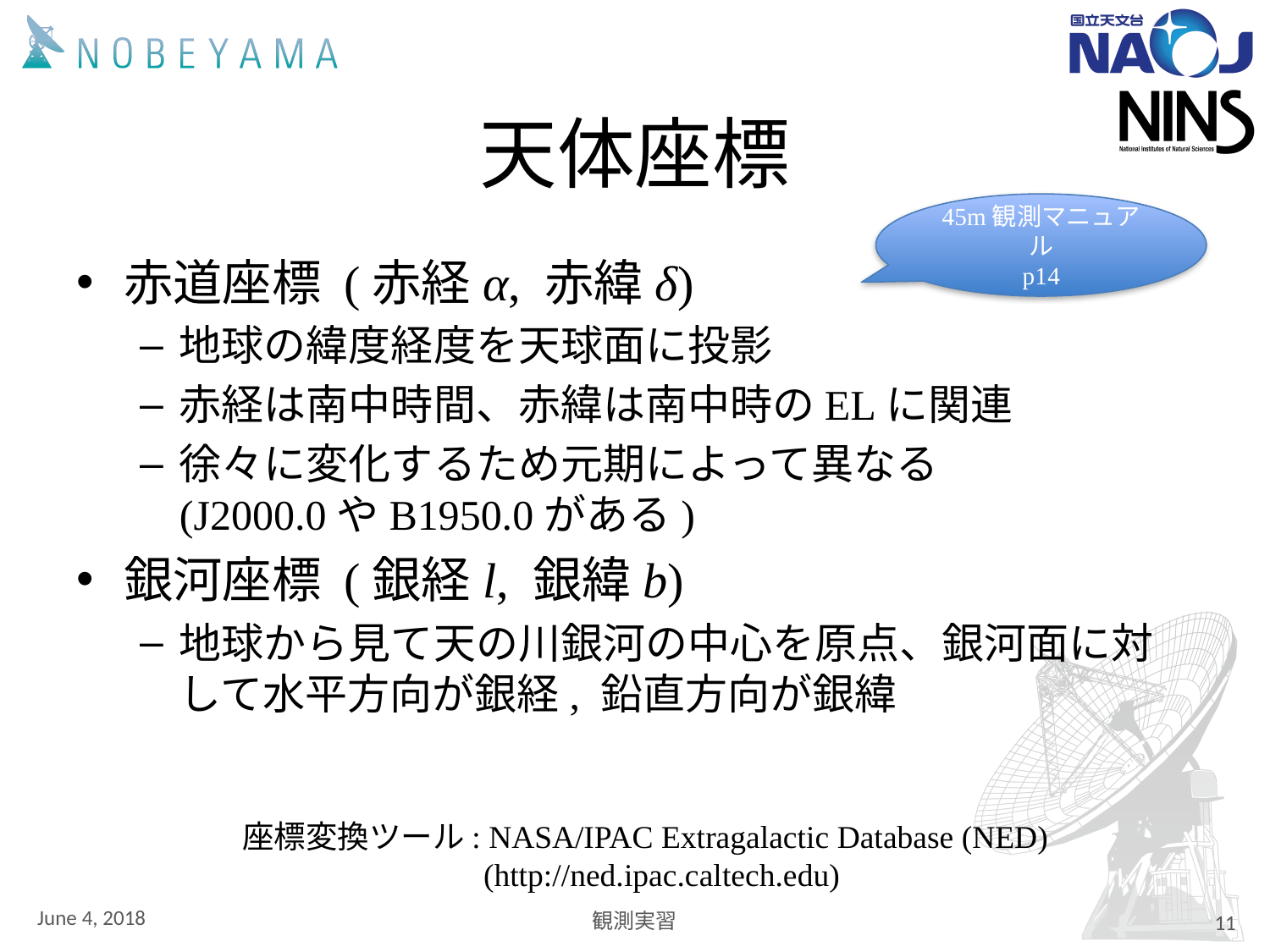

# 天体座標
45m観測マニュアル
p14
赤道座標 (赤経α, 赤緯δ)
地球の緯度経度を天球面に投影
赤経は南中時間、赤緯は南中時のELに関連
徐々に変化するため元期によって異なる
(J2000.0やB1950.0がある)
銀河座標 (銀経l, 銀緯b)
地球から見て天の川銀河の中心を原点、銀河面に対して水平方向が銀経, 鉛直方向が銀緯
座標変換ツール: NASA/IPAC Extragalactic Database (NED)
                              (http://ned.ipac.caltech.edu)
June 4, 2018
観測実習
11